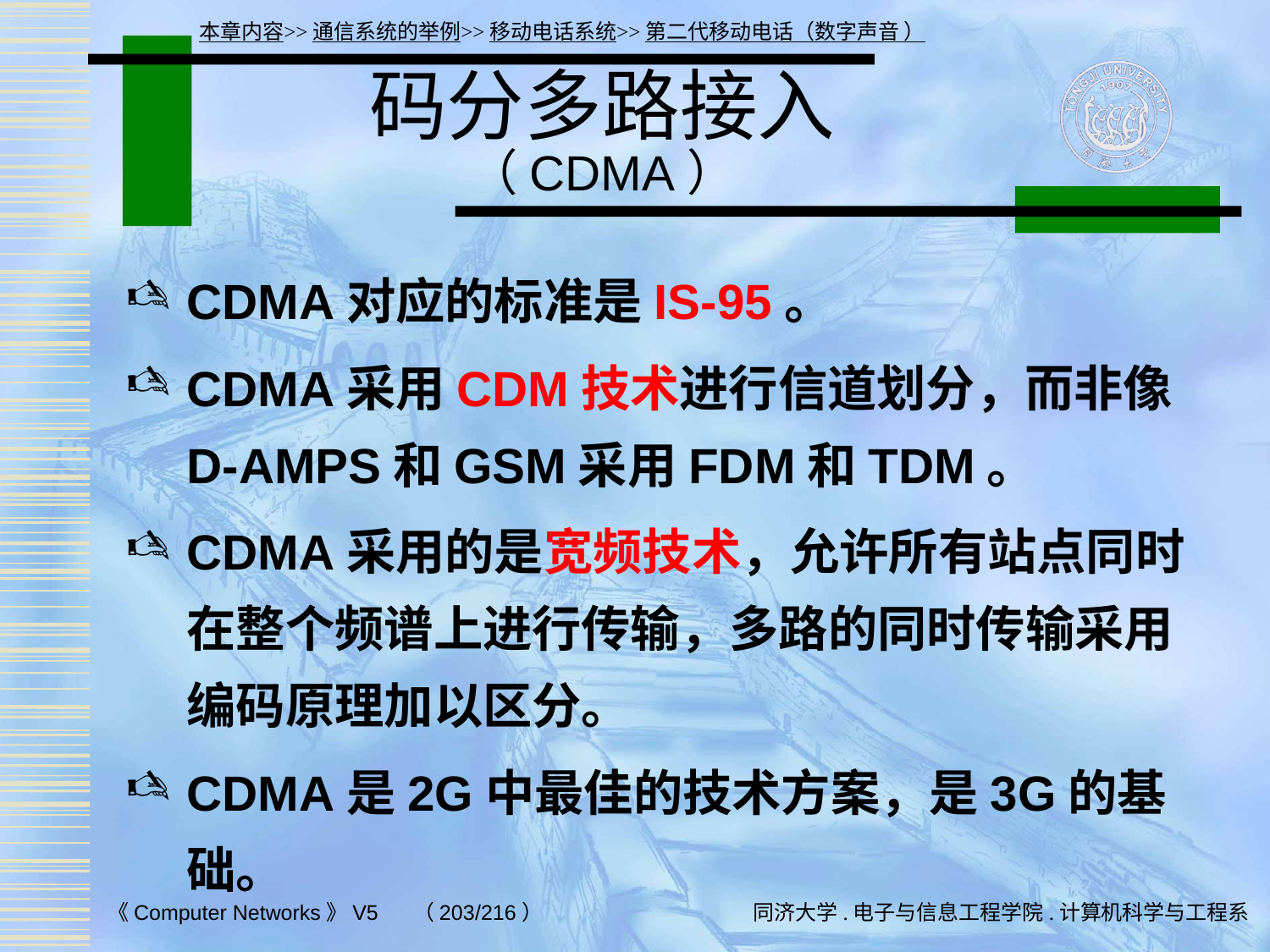

本章内容>>通信系统的举例>>移动电话系统>>第二代移动电话（数字声音 ）
# 码分多路接入 （CDMA）
CDMA对应的标准是IS-95。
CDMA采用CDM技术进行信道划分，而非像D-AMPS和GSM采用FDM和TDM。
CDMA采用的是宽频技术，允许所有站点同时在整个频谱上进行传输，多路的同时传输采用编码原理加以区分。
CDMA是2G中最佳的技术方案，是3G的基础。